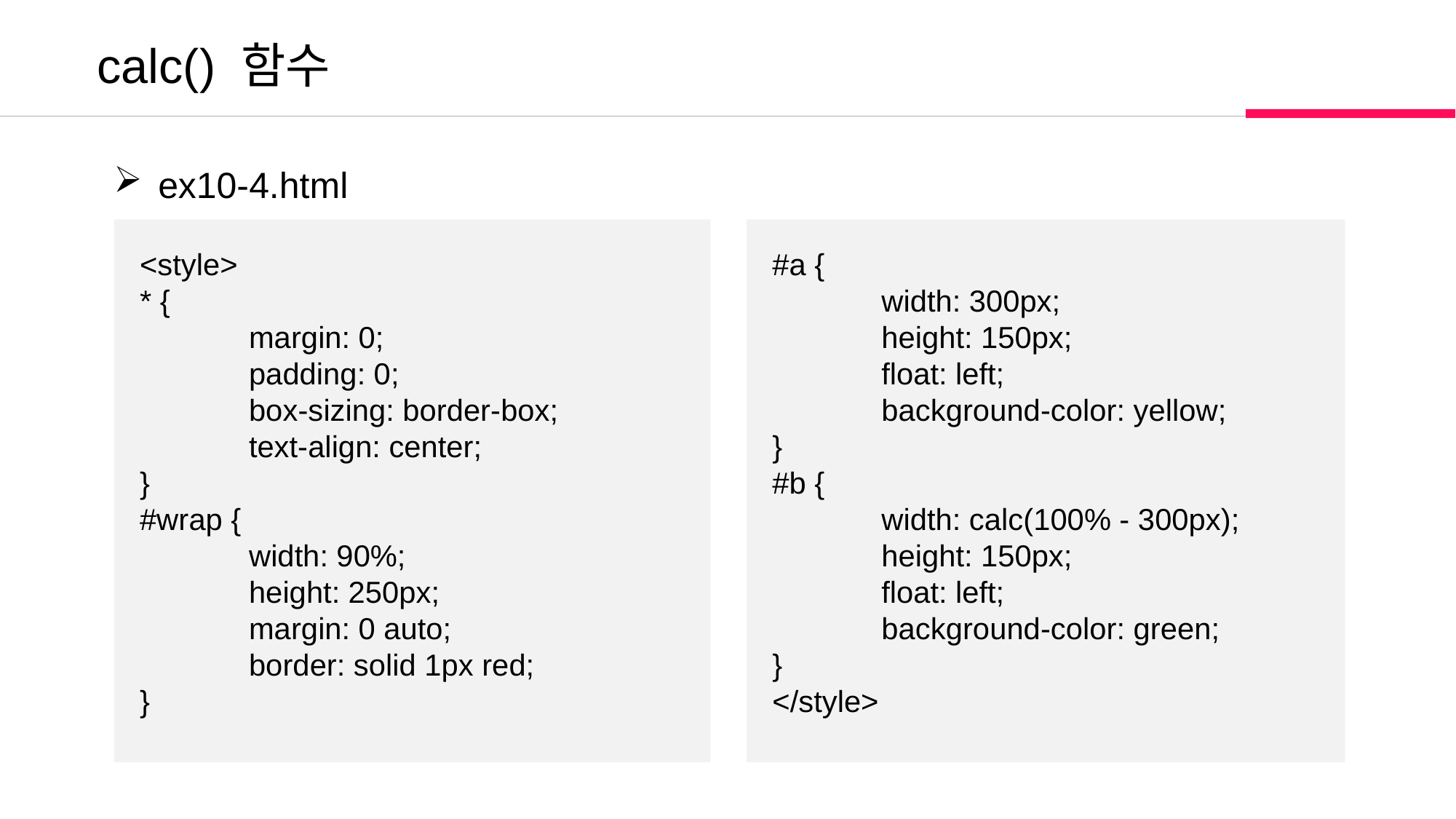

calc() 함수

 ex10-4.html
<style>
* {
	margin: 0;
	padding: 0;
	box-sizing: border-box;
	text-align: center;
}
#wrap {
	width: 90%;
	height: 250px;
	margin: 0 auto;
	border: solid 1px red;
}
#a {
	width: 300px;
	height: 150px;
	float: left;
	background-color: yellow;
}
#b {
	width: calc(100% - 300px);
	height: 150px;
	float: left;
	background-color: green;
}
</style>